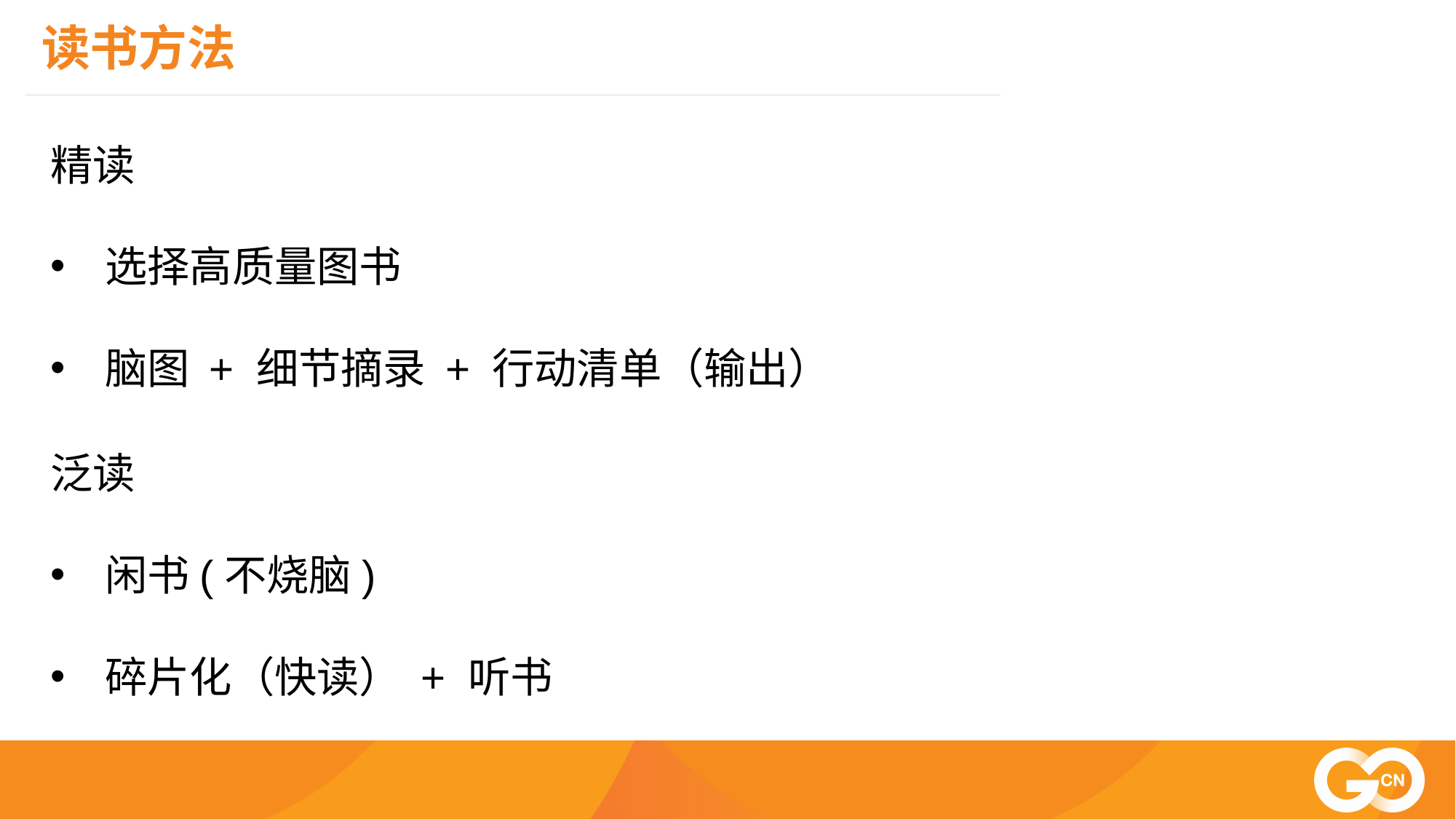

读书方法

精读

选择高质量图书

脑图 + 细节摘录 + 行动清单（输出）
泛读

闲书(不烧脑)

碎片化（快读） + 听书